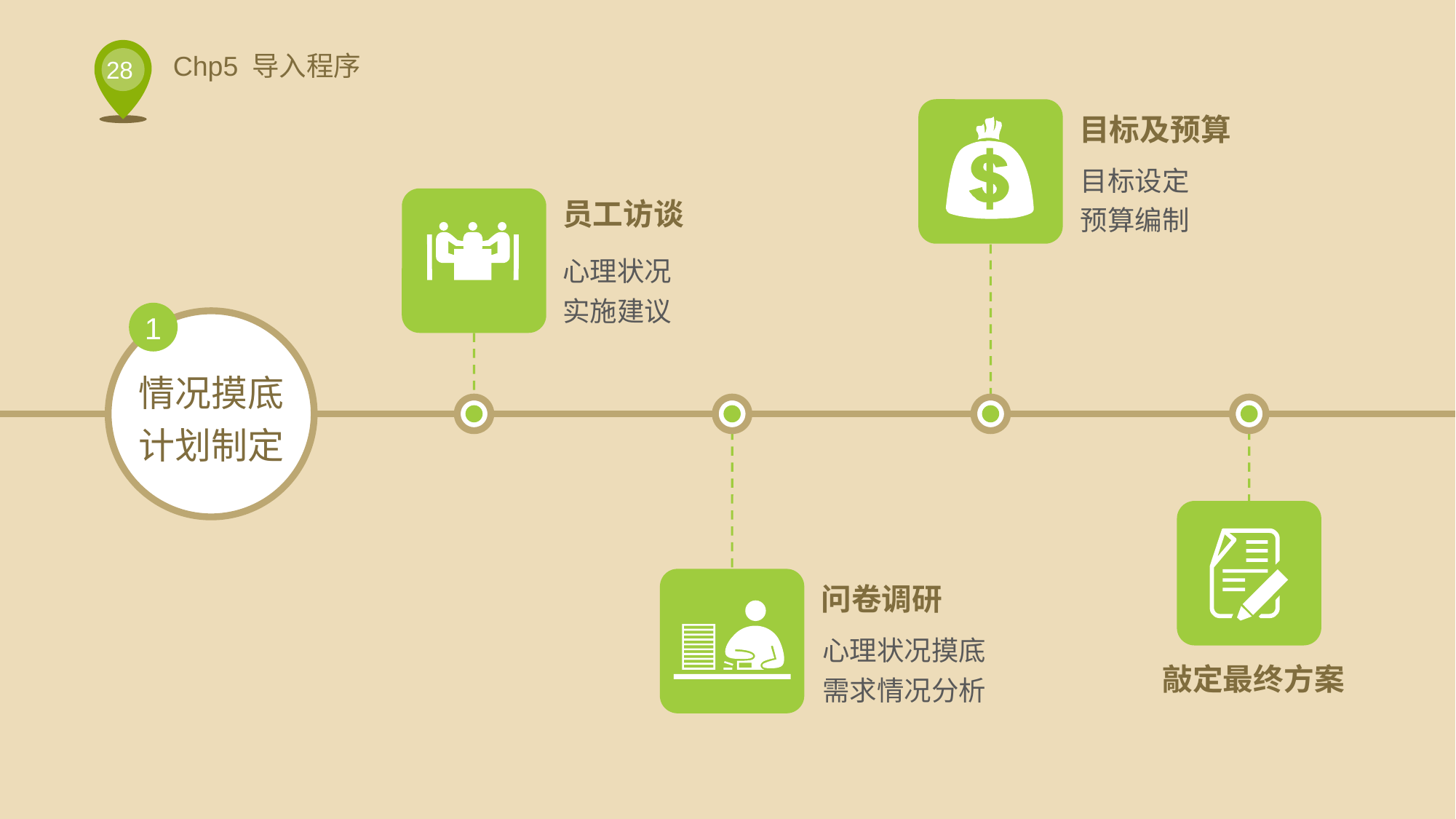

目标及预算

目标设定
预算编制
员工访谈

心理状况
实施建议
1
情况摸底
计划制定

问卷调研

心理状况摸底
需求情况分析
敲定最终方案